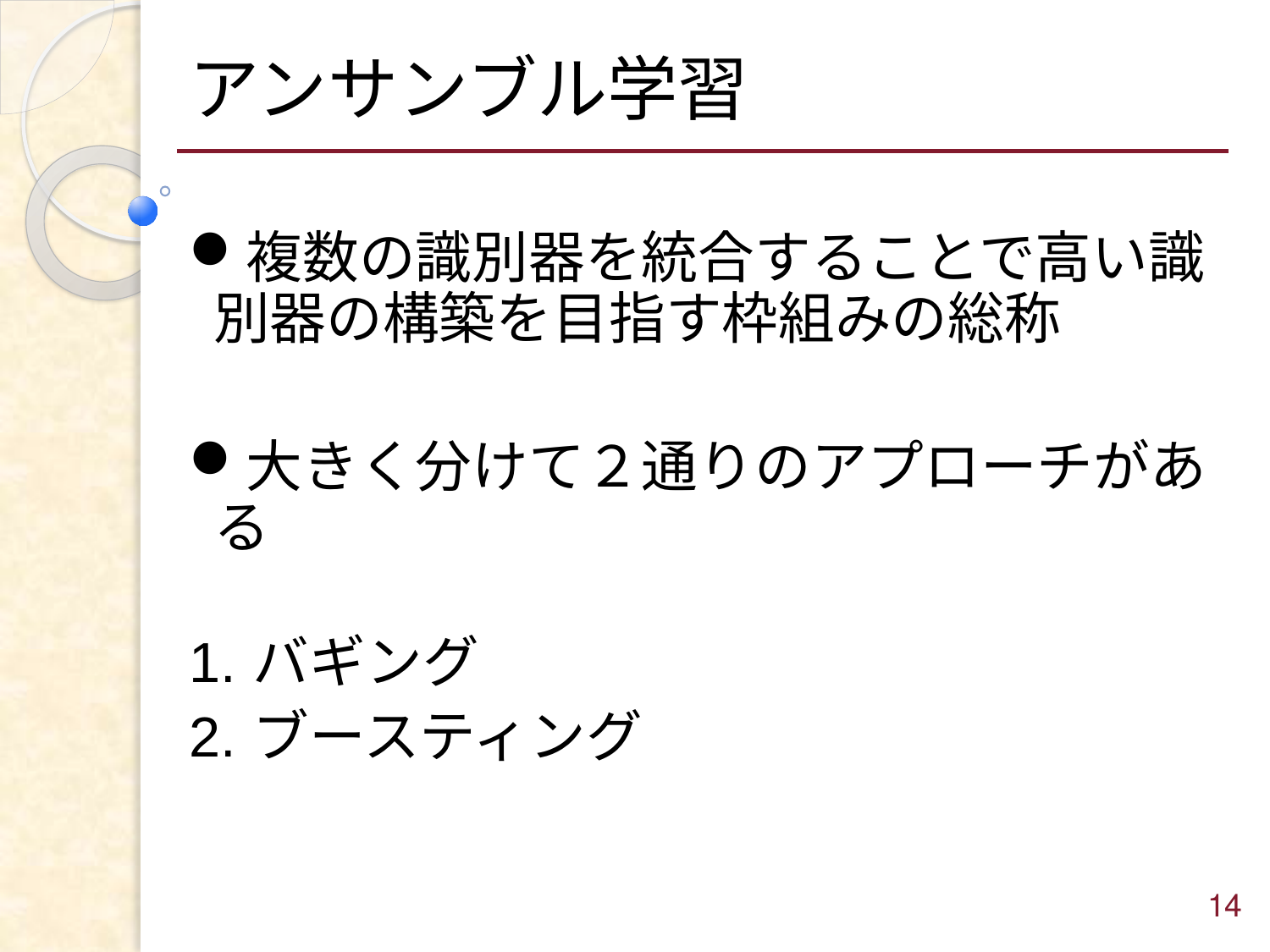

# アンサンブル学習
複数の識別器を統合することで高い識別器の構築を目指す枠組みの総称

大きく分けて２通りのアプローチがある
バギング
ブースティング
14